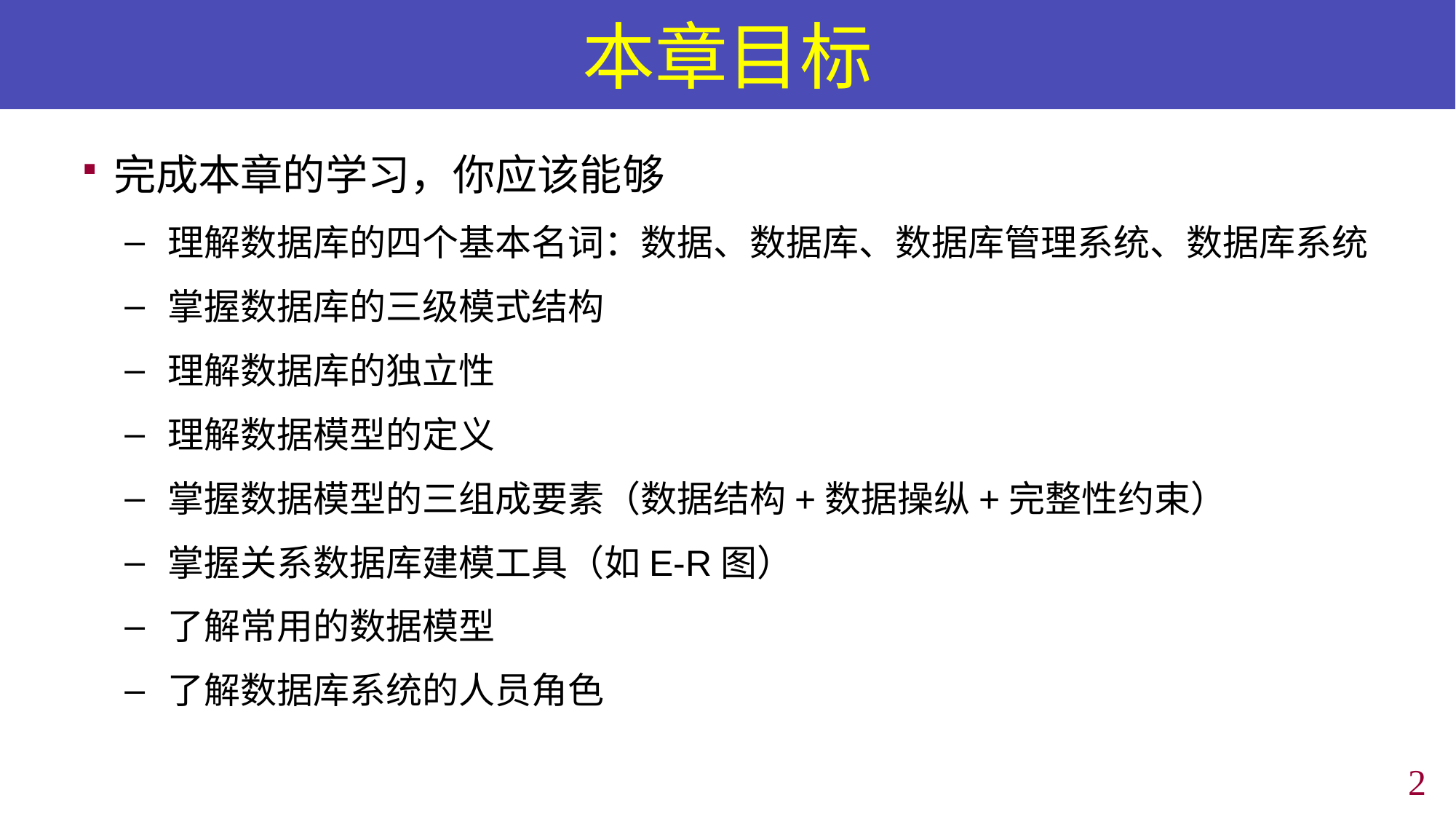

# 本章目标
完成本章的学习，你应该能够
理解数据库的四个基本名词：数据、数据库、数据库管理系统、数据库系统
掌握数据库的三级模式结构
理解数据库的独立性
理解数据模型的定义
掌握数据模型的三组成要素（数据结构+数据操纵+完整性约束）
掌握关系数据库建模工具（如E-R图）
了解常用的数据模型
了解数据库系统的人员角色
2